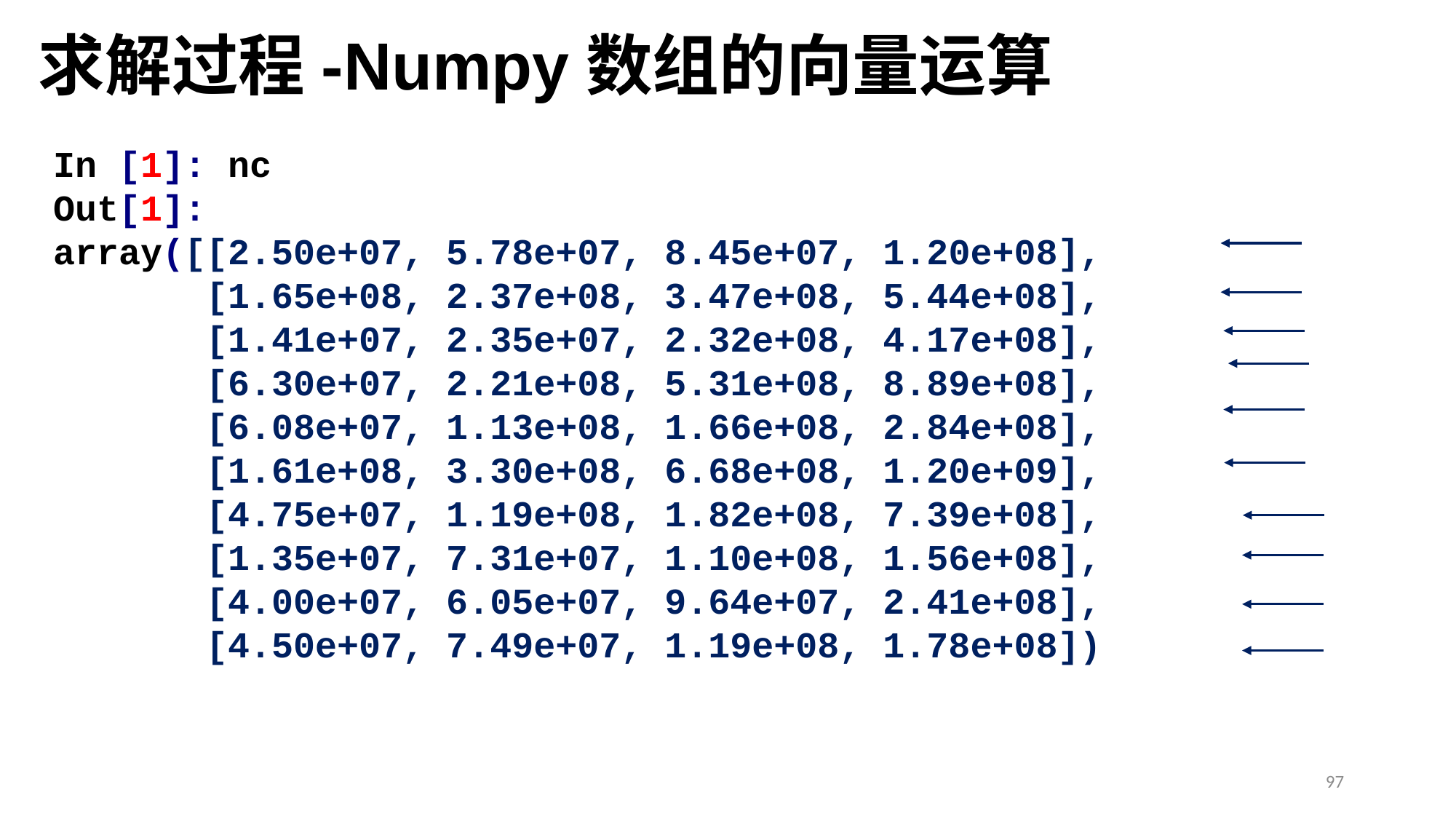

# 求解过程-Numpy数组的向量运算
In [1]: nc
Out[1]:
array([[2.50e+07, 5.78e+07, 8.45e+07, 1.20e+08],
       [1.65e+08, 2.37e+08, 3.47e+08, 5.44e+08],
       [1.41e+07, 2.35e+07, 2.32e+08, 4.17e+08],
       [6.30e+07, 2.21e+08, 5.31e+08, 8.89e+08],
       [6.08e+07, 1.13e+08, 1.66e+08, 2.84e+08],
       [1.61e+08, 3.30e+08, 6.68e+08, 1.20e+09],
       [4.75e+07, 1.19e+08, 1.82e+08, 7.39e+08],
       [1.35e+07, 7.31e+07, 1.10e+08, 1.56e+08],
       [4.00e+07, 6.05e+07, 9.64e+07, 2.41e+08],
       [4.50e+07, 7.49e+07, 1.19e+08, 1.78e+08])
97